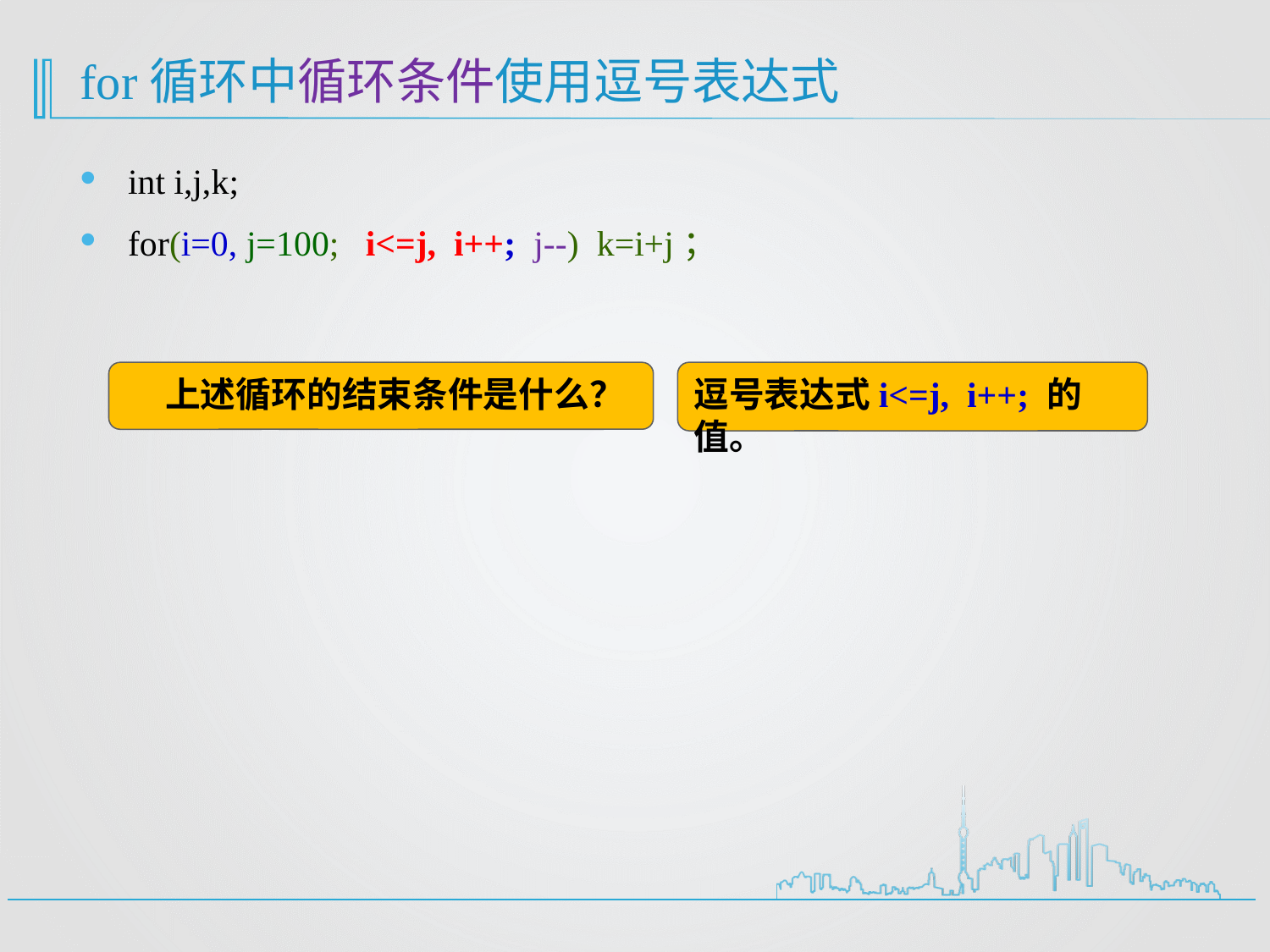

# for循环中循环条件使用逗号表达式
int i,j,k;
for(i=0, j=100;   i<=j,  i++;  j--)  k=i+j；

    上述循环的结束条件是什么？

逗号表达式i<=j,  i++; 的值。